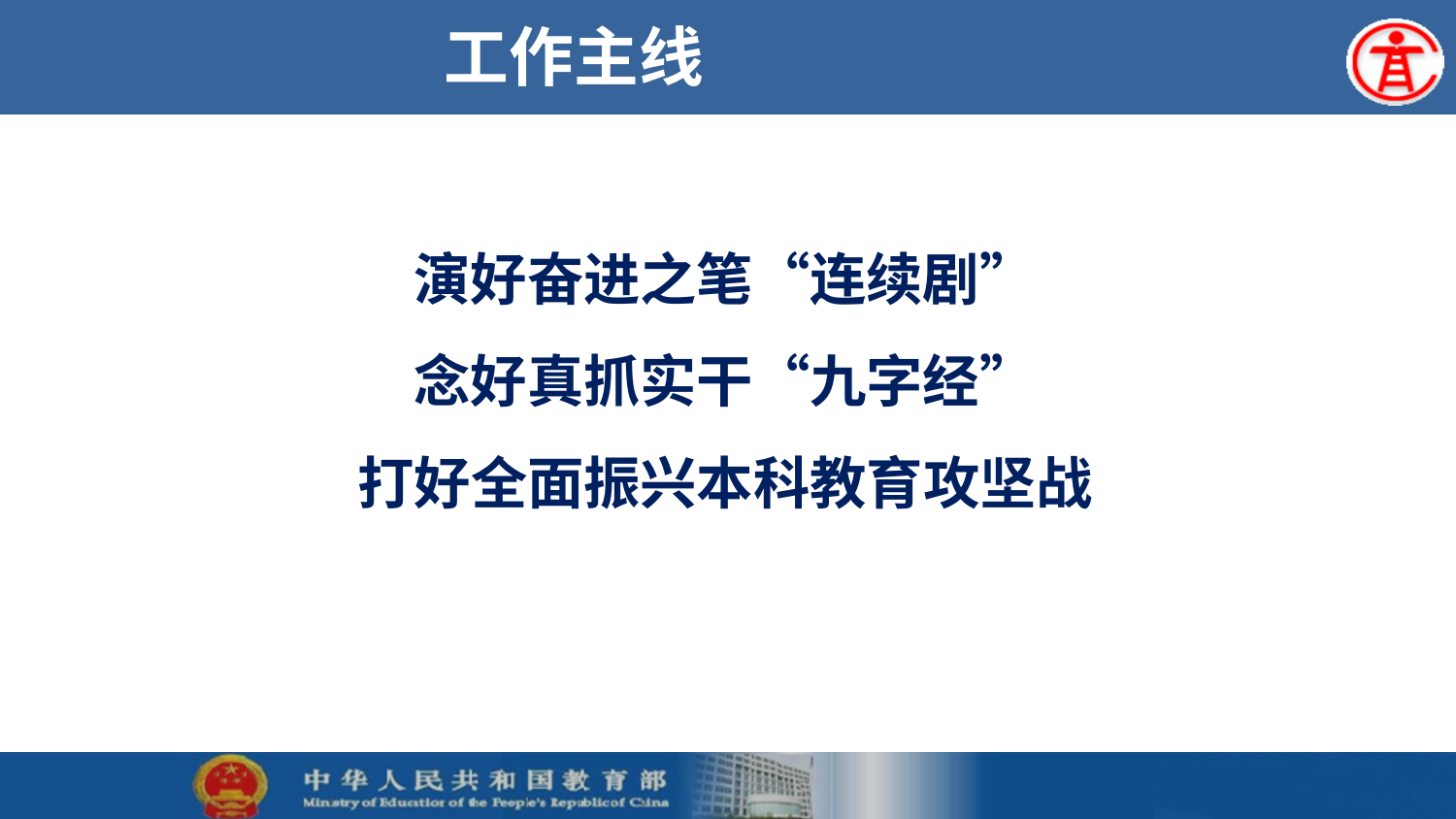

# 工作主线
演好奋进之笔“连续剧”
念好真抓实干“九字经”
打好全面振兴本科教育攻坚战